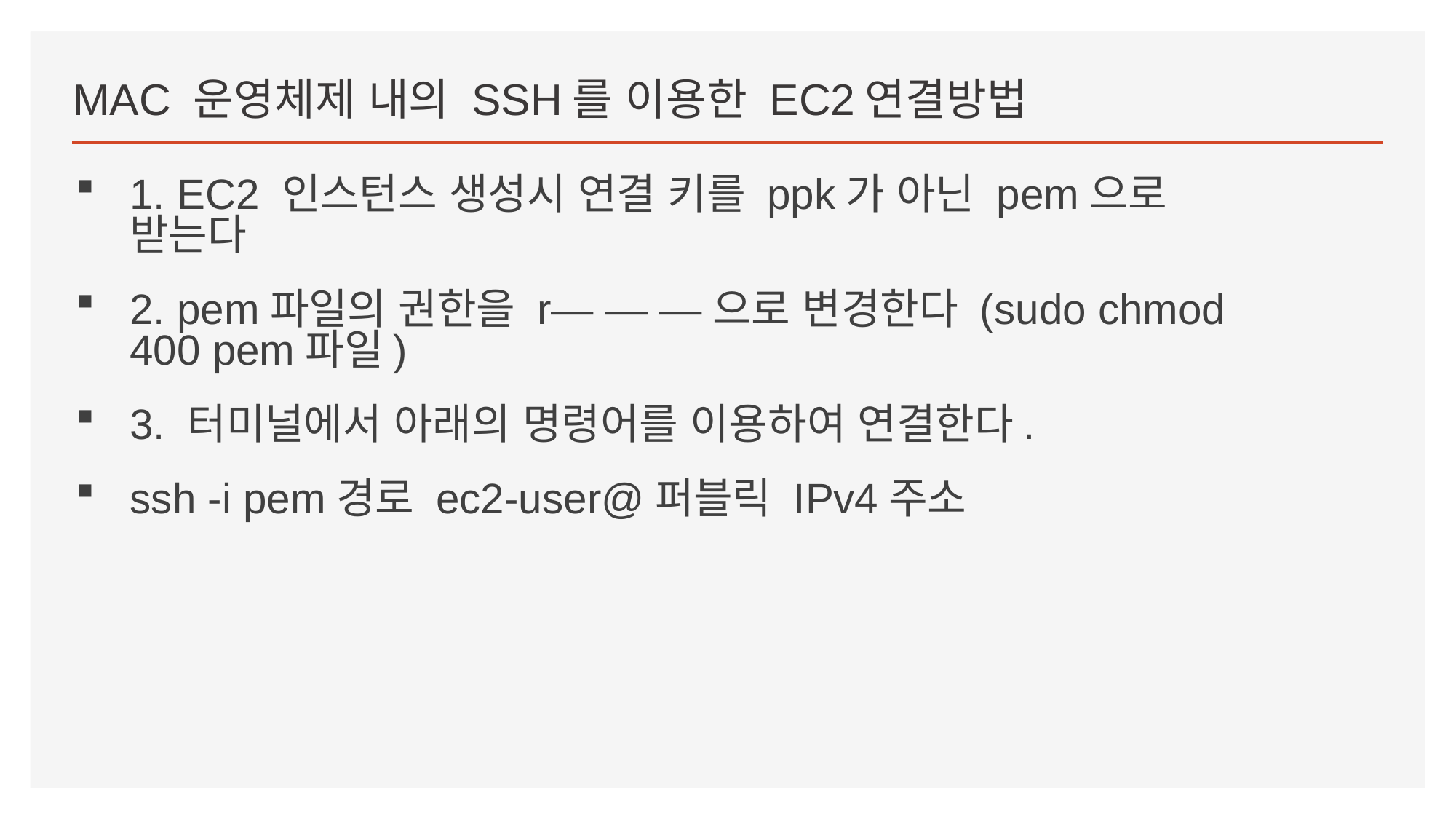

# MAC 운영체제 내의 SSH를 이용한 EC2연결방법
1. EC2 인스턴스 생성시 연결 키를 ppk가 아닌 pem으로 받는다
2. pem파일의 권한을 r— — —으로 변경한다 (sudo chmod 400 pem파일)
3. 터미널에서 아래의 명령어를 이용하여 연결한다.
ssh -i pem경로 ec2-user@퍼블릭 IPv4주소